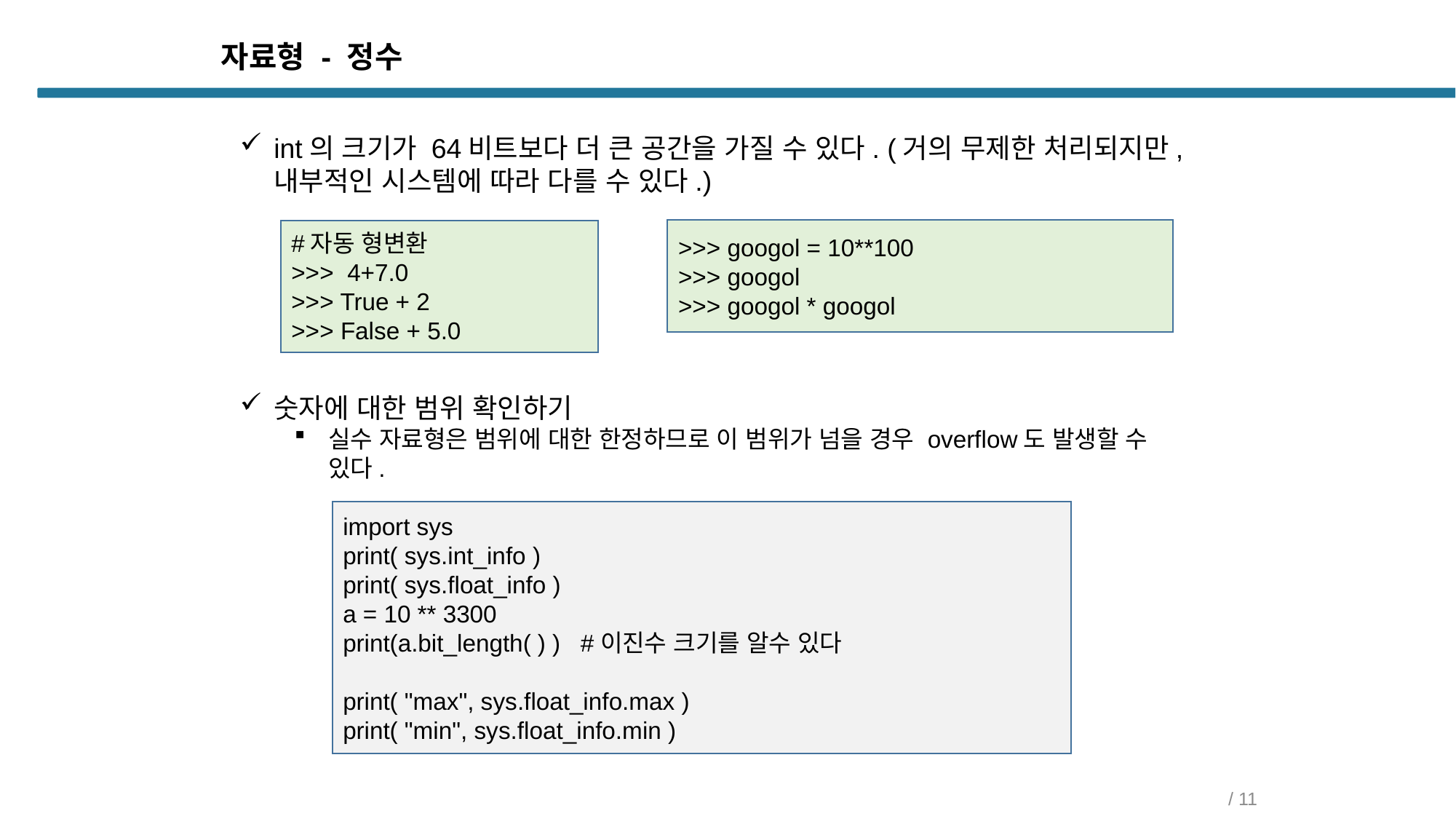

자료형 - 정수
int의 크기가 64비트보다 더 큰 공간을 가질 수 있다. (거의 무제한 처리되지만, 내부적인 시스템에 따라 다를 수 있다.)
>>> googol = 10**100
>>> googol
>>> googol * googol
#자동 형변환
>>>  4+7.0
>>> True + 2
>>> False + 5.0
숫자에 대한 범위 확인하기
실수 자료형은 범위에 대한 한정하므로 이 범위가 넘을 경우 overflow도 발생할 수 있다.
import sys
print( sys.int_info )
print( sys.float_info )
a = 10 ** 3300
print(a.bit_length( ) )   #이진수 크기를 알수 있다

print( "max", sys.float_info.max )
print( "min", sys.float_info.min )
/ 11